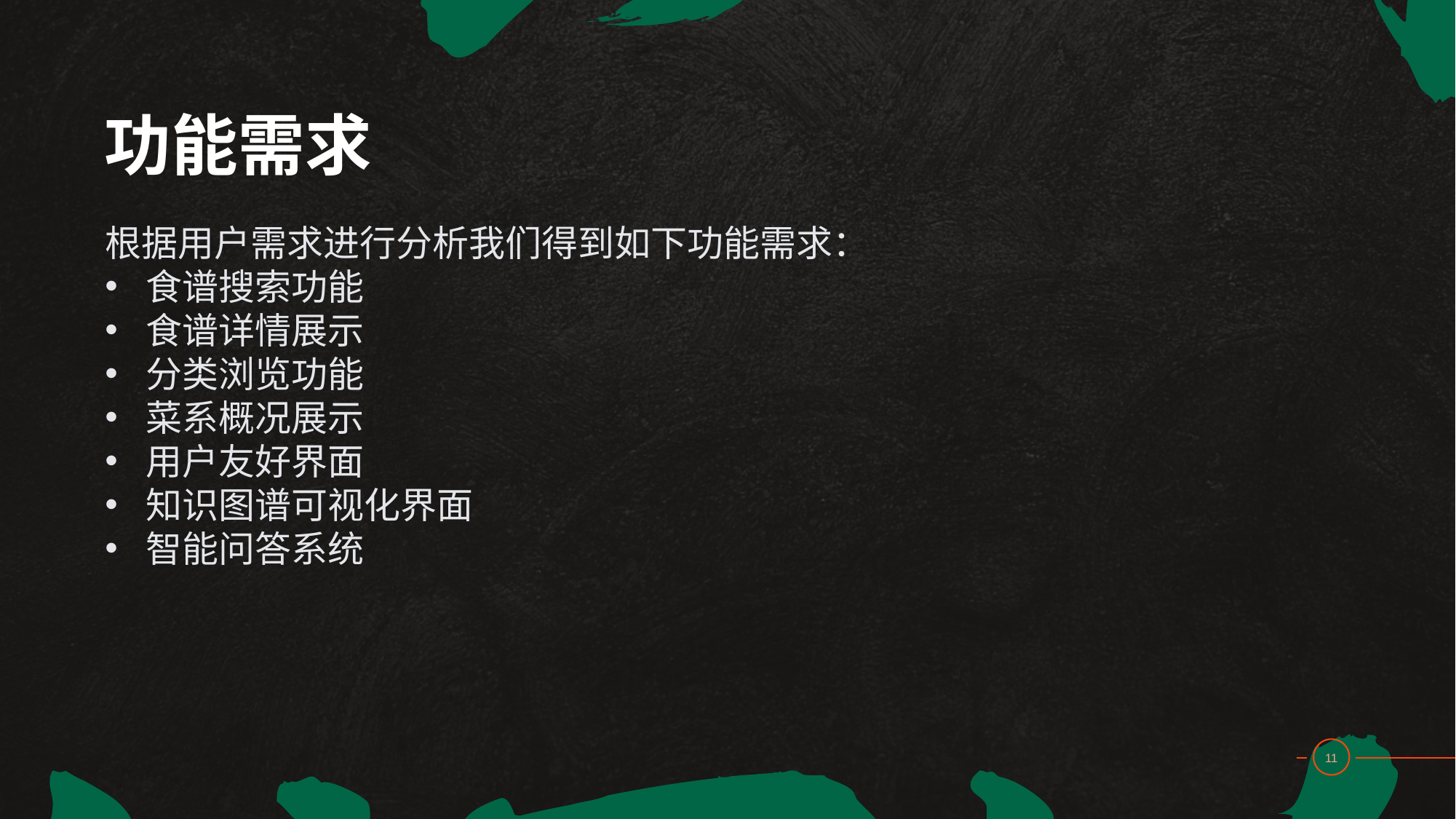

功能需求
根据用户需求进行分析我们得到如下功能需求：
食谱搜索功能
食谱详情展示
分类浏览功能
菜系概况展示
用户友好界面
知识图谱可视化界面
智能问答系统
11